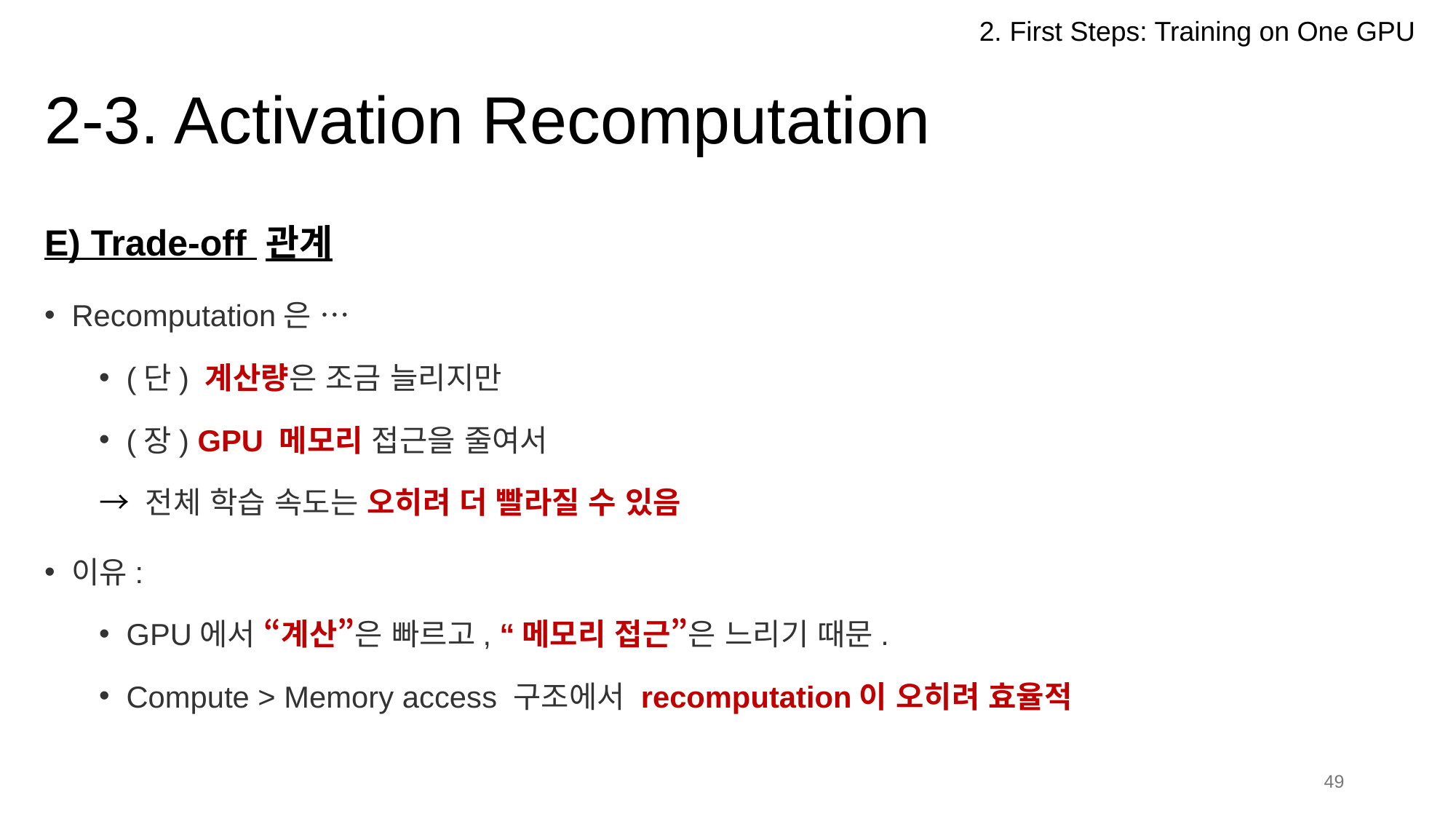

2. First Steps: Training on One GPU
# 2-3. Activation Recomputation
E) Trade-off 관계
Recomputation은 …
(단) 계산량은 조금 늘리지만
(장) GPU 메모리 접근을 줄여서
→ 전체 학습 속도는 오히려 더 빨라질 수 있음
이유:
GPU에서 “계산”은 빠르고, “메모리 접근”은 느리기 때문.
Compute > Memory access 구조에서 recomputation이 오히려 효율적

49